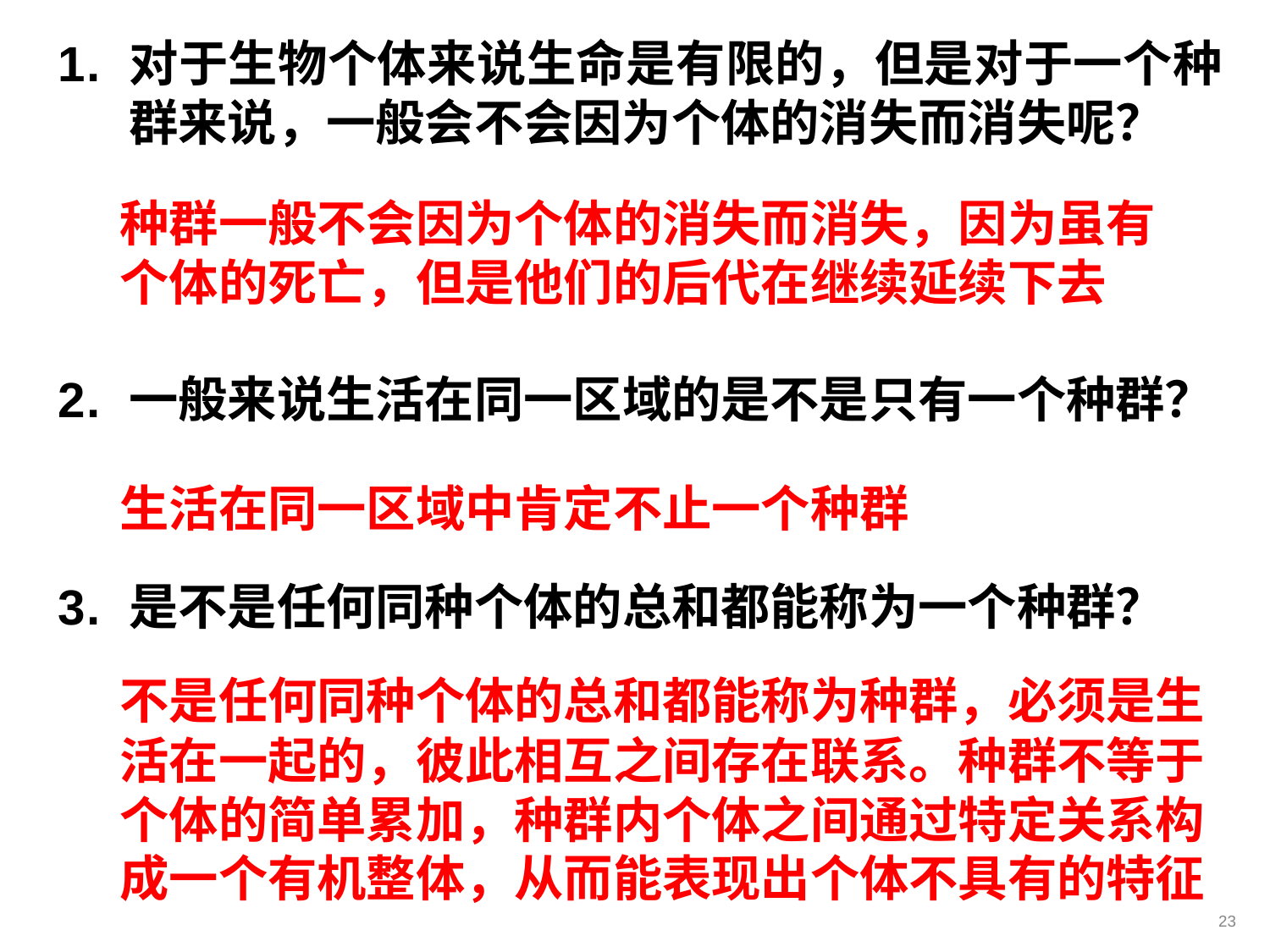

对于生物个体来说生命是有限的，但是对于一个种群来说，一般会不会因为个体的消失而消失呢？

一般来说生活在同一区域的是不是只有一个种群？

是不是任何同种个体的总和都能称为一个种群？
种群一般不会因为个体的消失而消失，因为虽有个体的死亡，但是他们的后代在继续延续下去
生活在同一区域中肯定不止一个种群
不是任何同种个体的总和都能称为种群，必须是生活在一起的，彼此相互之间存在联系。种群不等于个体的简单累加，种群内个体之间通过特定关系构成一个有机整体，从而能表现出个体不具有的特征